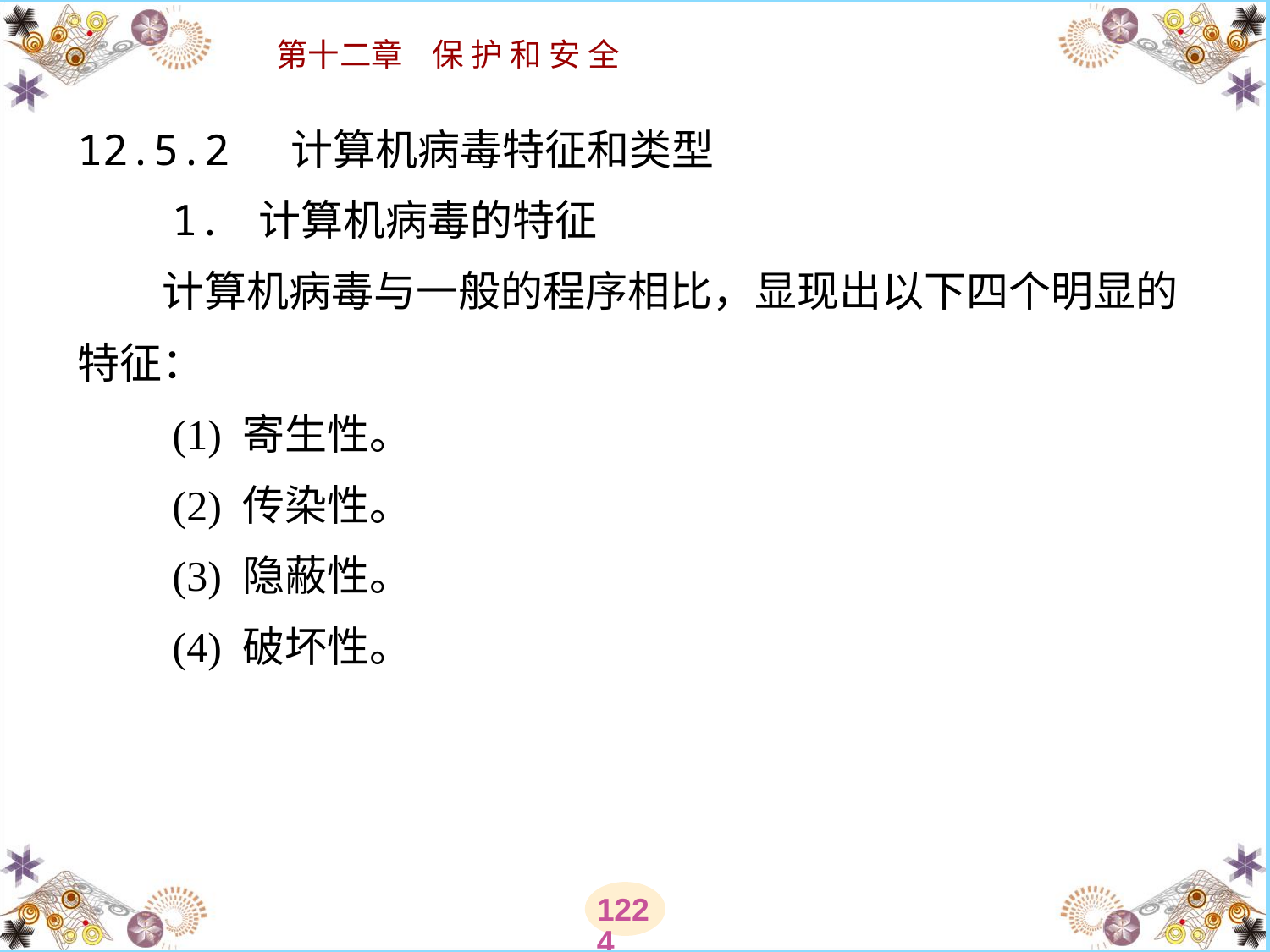

# 12.5.2  计算机病毒特征和类型 　　1. 计算机病毒的特征 　　计算机病毒与一般的程序相比，显现出以下四个明显的特征： 　　(1) 寄生性。 　　(2) 传染性。 　　(3) 隐蔽性。 　　(4) 破坏性。